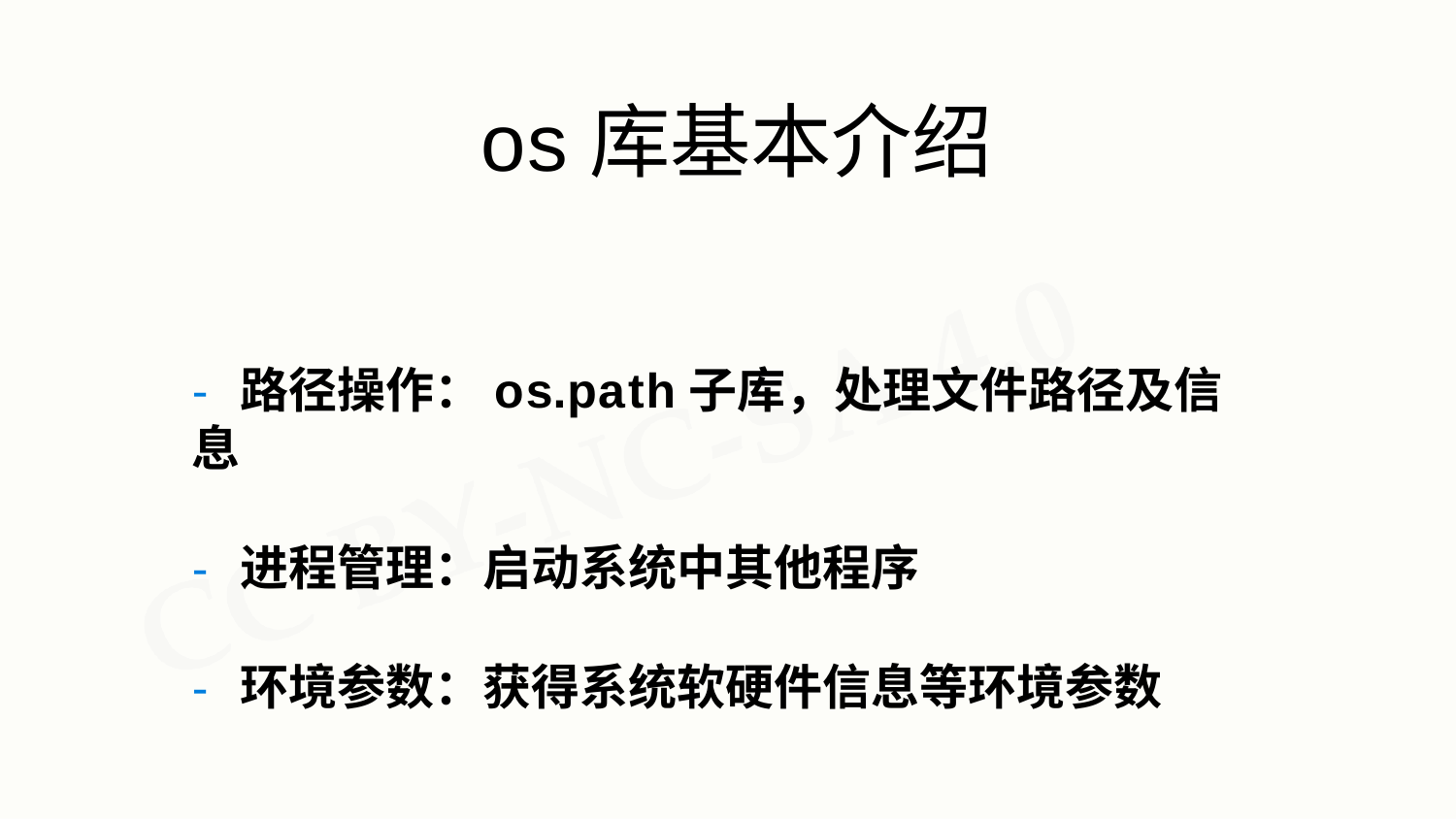

# os库基本介绍

- 路径操作：os.path子库，处理文件路径及信息

- 进程管理：启动系统中其他程序

- 环境参数：获得系统软硬件信息等环境参数